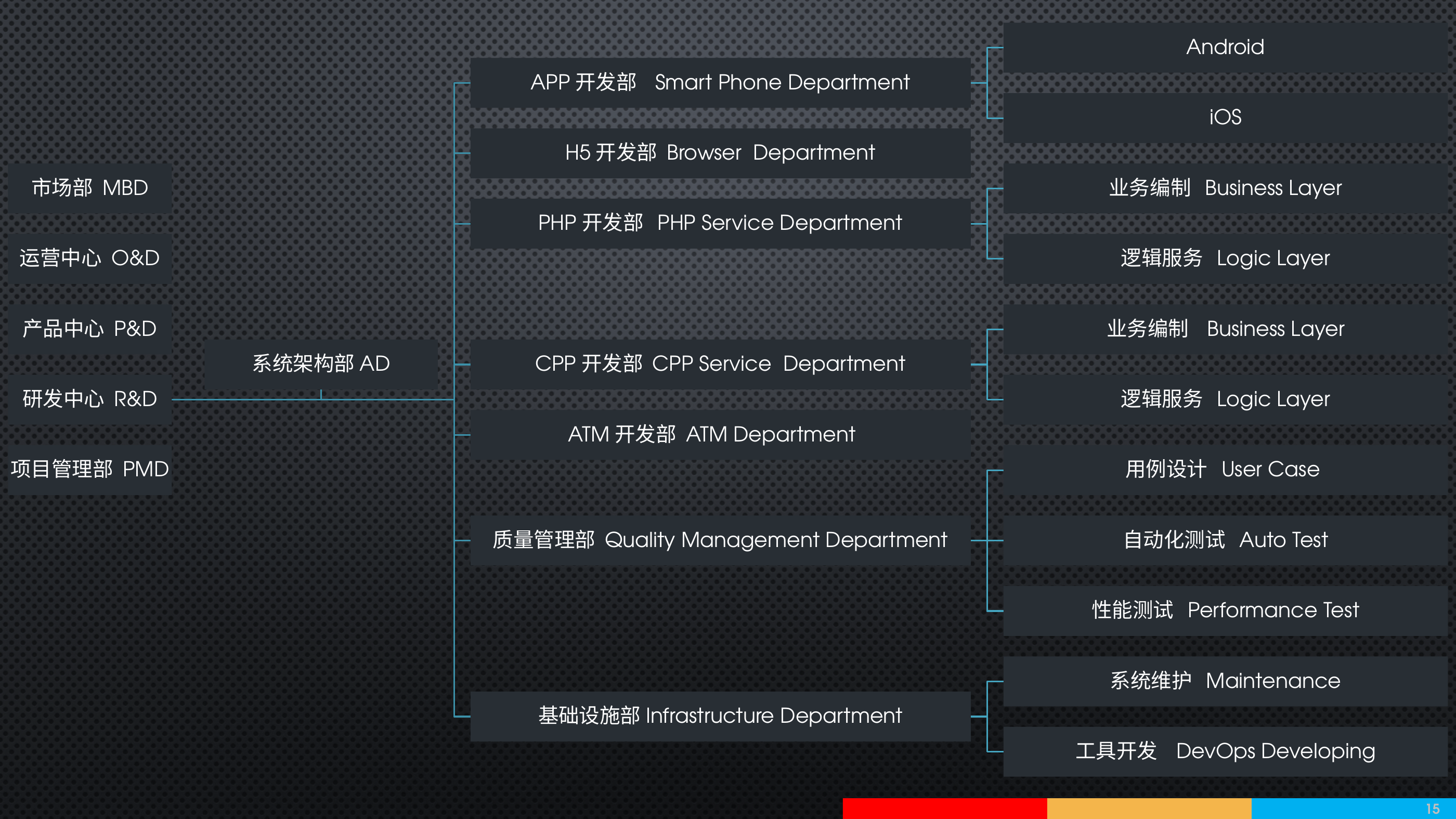

市场部 MBD
运营中心 O&D
产品中心 P&D
研发中心 R&D
APP开发部   Smart Phone Department
Android
iOS
H5开发部 Browser  Department
PHP开发部  PHP Service Department
业务编制  Business Layer
逻辑服务  Logic Layer
CPP开发部 CPP Service  Department
业务编制   Business Layer
逻辑服务  Logic Layer
ATM开发部 ATM Department
质量管理部 Quality Management Department
用例设计  User Case
自动化测试  Auto Test
性能测试  Performance Test
基础设施部Infrastructure Department
系统维护  Maintenance
工具开发   DevOps Developing
系统架构部AD
项目管理部 PMD